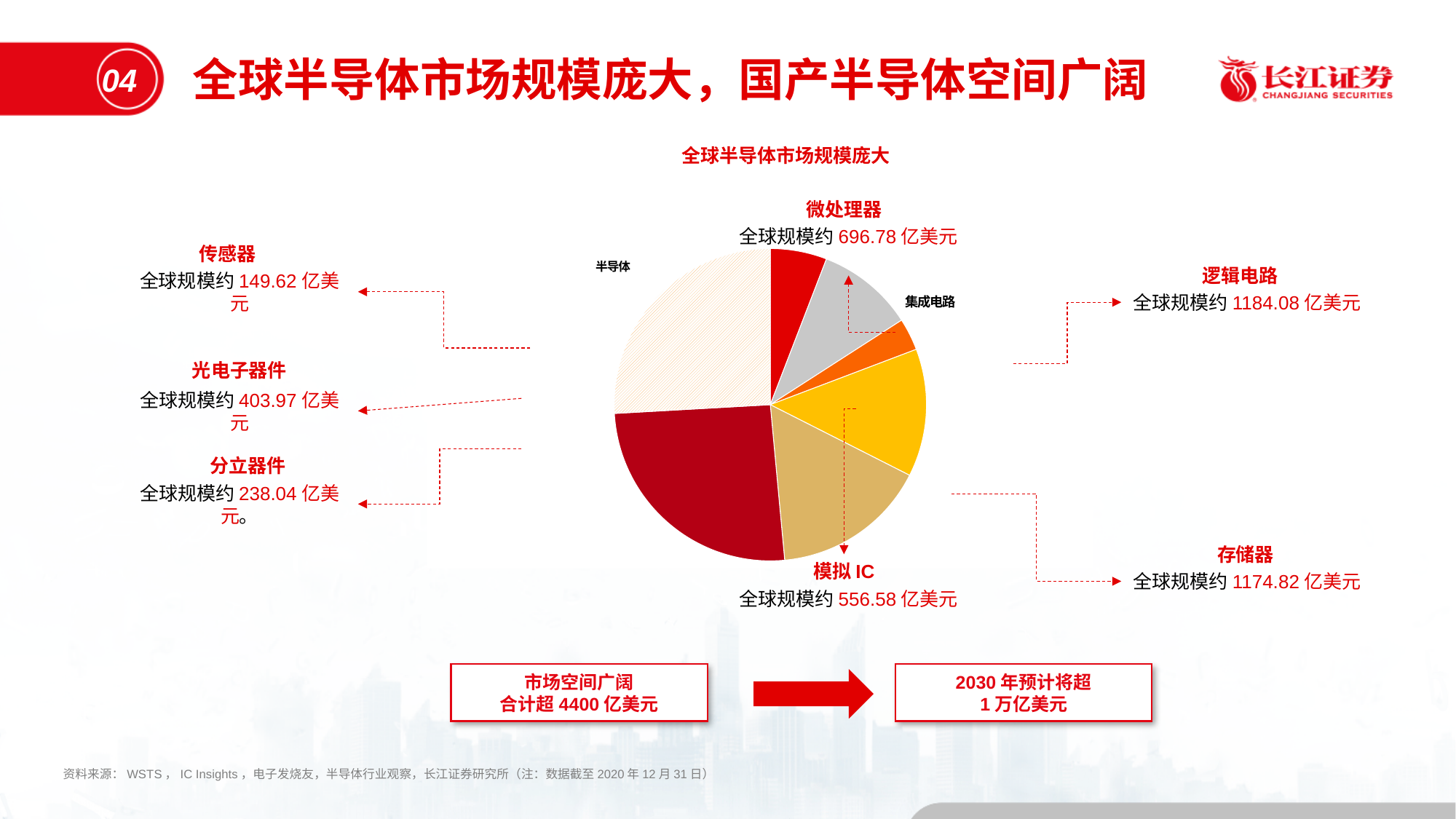

全球半导体市场规模庞大，国产半导体空间广阔
04
全球半导体市场规模庞大
微处理器

[unsupported chart]

全球规模约696.78亿美元
传感器
逻辑电路
全球规模约149.62亿美元
全球规模约1184.08亿美元

光电子器件
全球规模约403.97亿美元

分立器件
全球规模约238.04亿美元。
存储器
模拟IC
全球规模约1174.82亿美元
全球规模约556.58亿美元
市场空间广阔
合计超4400亿美元
2030年预计将超
1万亿美元

资料来源：WSTS，IC Insights，电子发烧友，半导体行业观察，长江证券研究所（注：数据截至2020年12月31日）